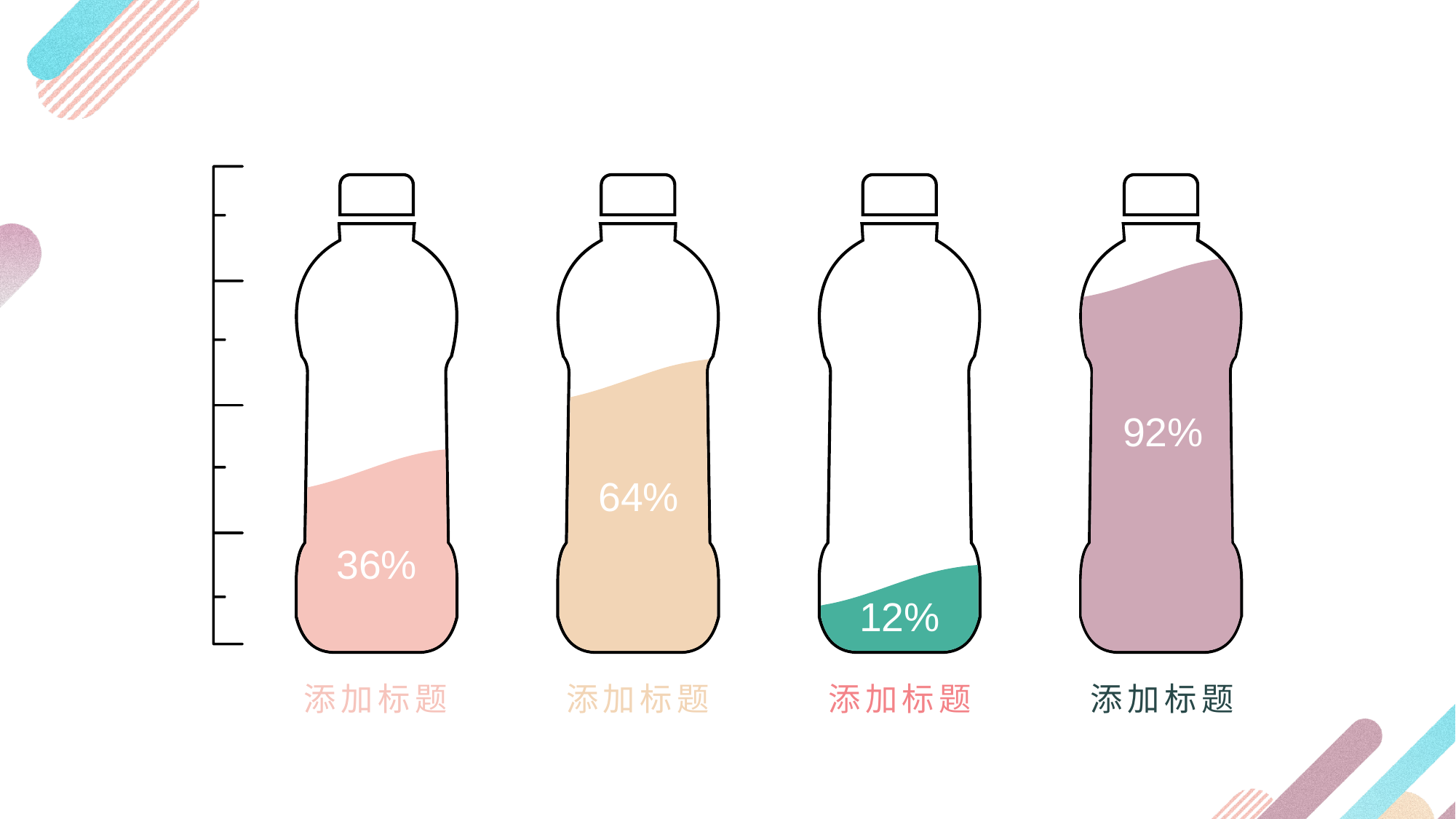

92%

64%
36%

12%
添加标题
添加标题
添加标题
添加标题